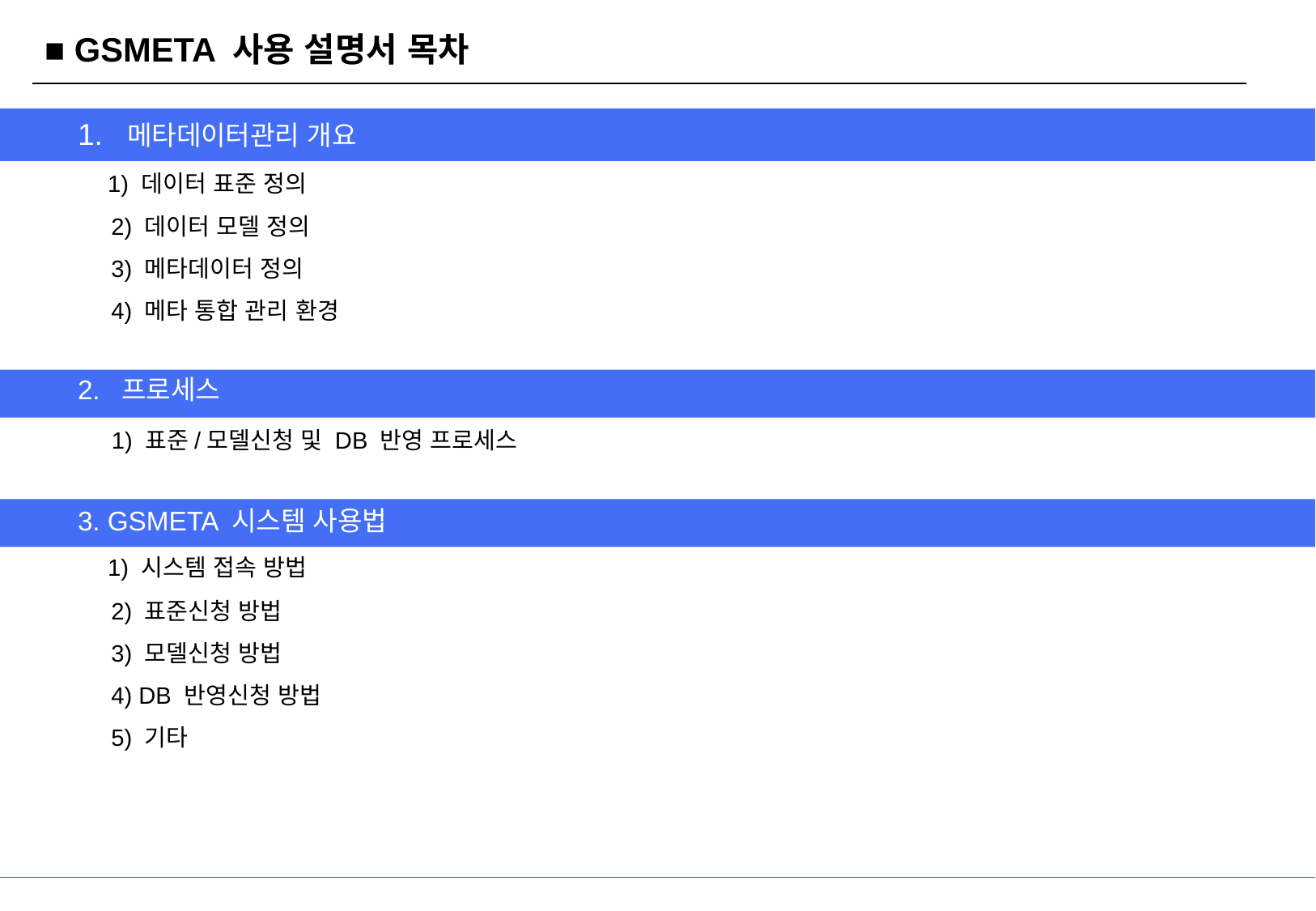

# ■ GSMETA 사용 설명서 목차

1.  메타데이터관리 개요
    1) 데이터 표준 정의
     2) 데이터 모델 정의
     3) 메타데이터 정의
     4) 메타 통합 관리 환경

2.  프로세스
    1) 표준/모델신청 및 DB 반영 프로세스

3. GSMETA 시스템 사용법
    1) 시스템 접속 방법
     2) 표준신청 방법
     3) 모델신청 방법
     4) DB 반영신청 방법
     5) 기타